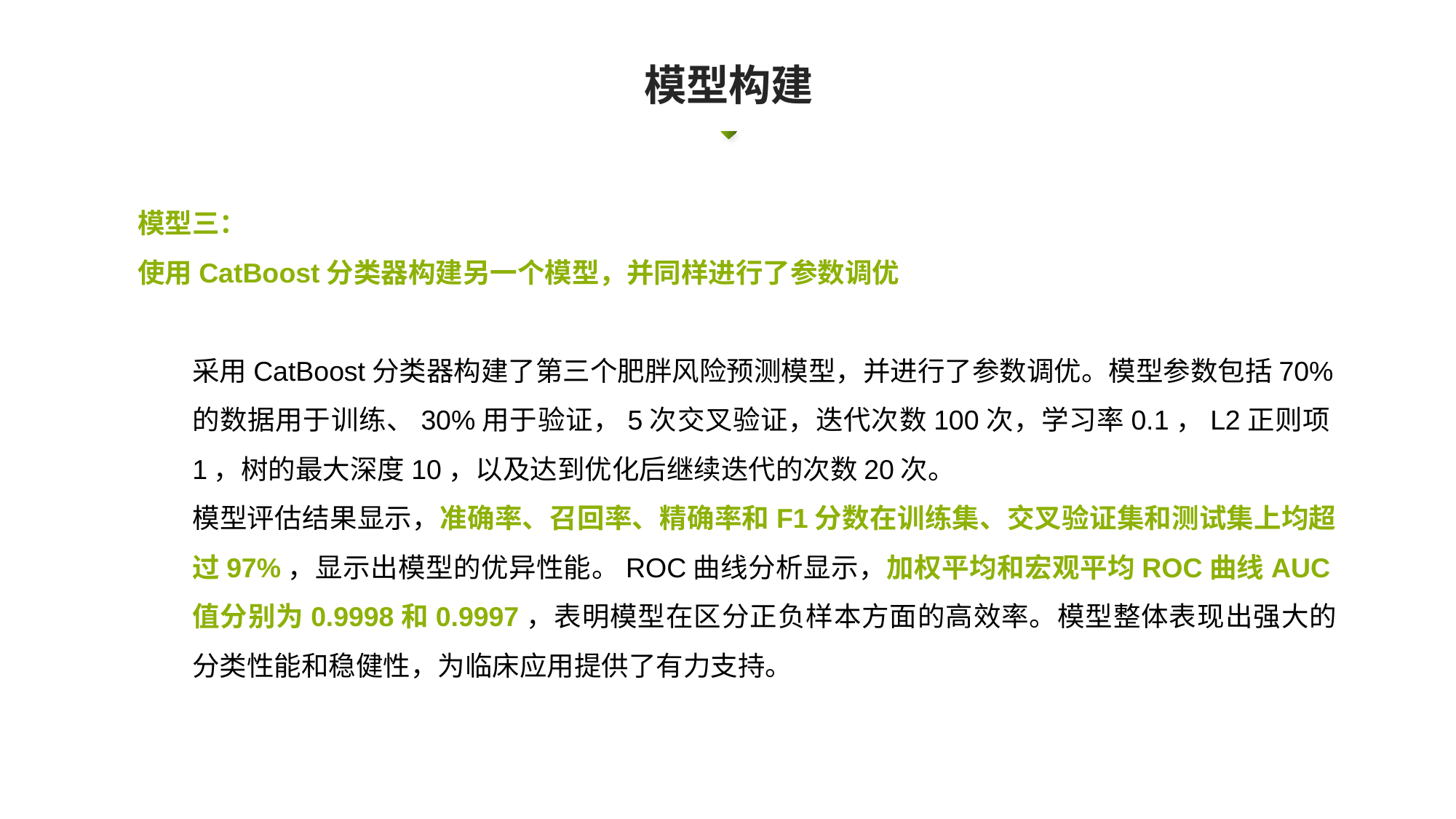

模型构建

模型三：
使用CatBoost分类器构建另一个模型，并同样进行了参数调优

采用CatBoost分类器构建了第三个肥胖风险预测模型，并进行了参数调优。模型参数包括70%的数据用于训练、30%用于验证，5次交叉验证，迭代次数100次，学习率0.1，L2正则项1，树的最大深度10，以及达到优化后继续迭代的次数20次。
模型评估结果显示，准确率、召回率、精确率和F1分数在训练集、交叉验证集和测试集上均超过97%，显示出模型的优异性能。ROC曲线分析显示，加权平均和宏观平均ROC曲线AUC值分别为0.9998和0.9997，表明模型在区分正负样本方面的高效率。模型整体表现出强大的分类性能和稳健性，为临床应用提供了有力支持。